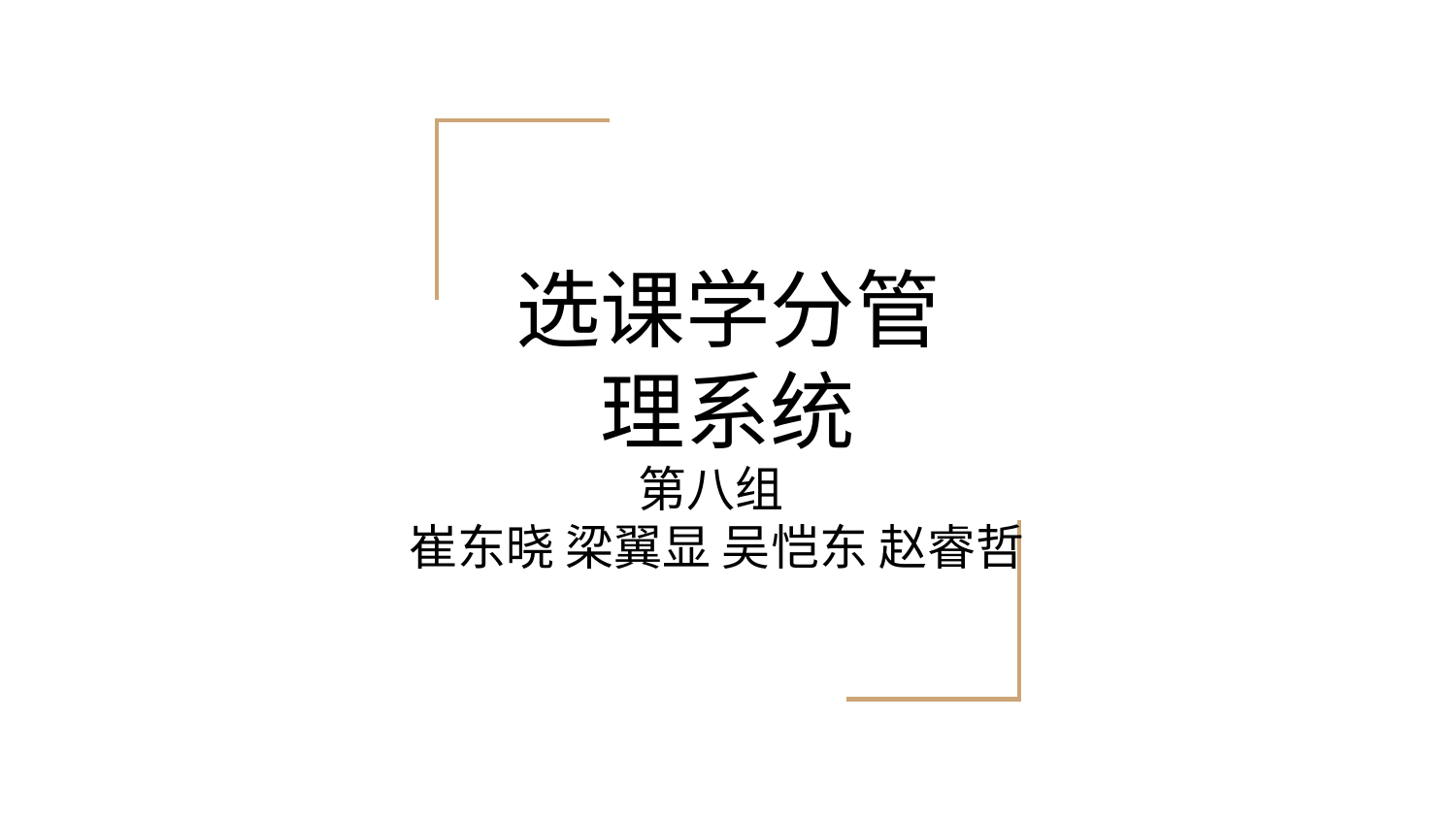

# 选课学分管理系统
第八组
崔东晓 梁翼显 吴恺东 赵睿哲